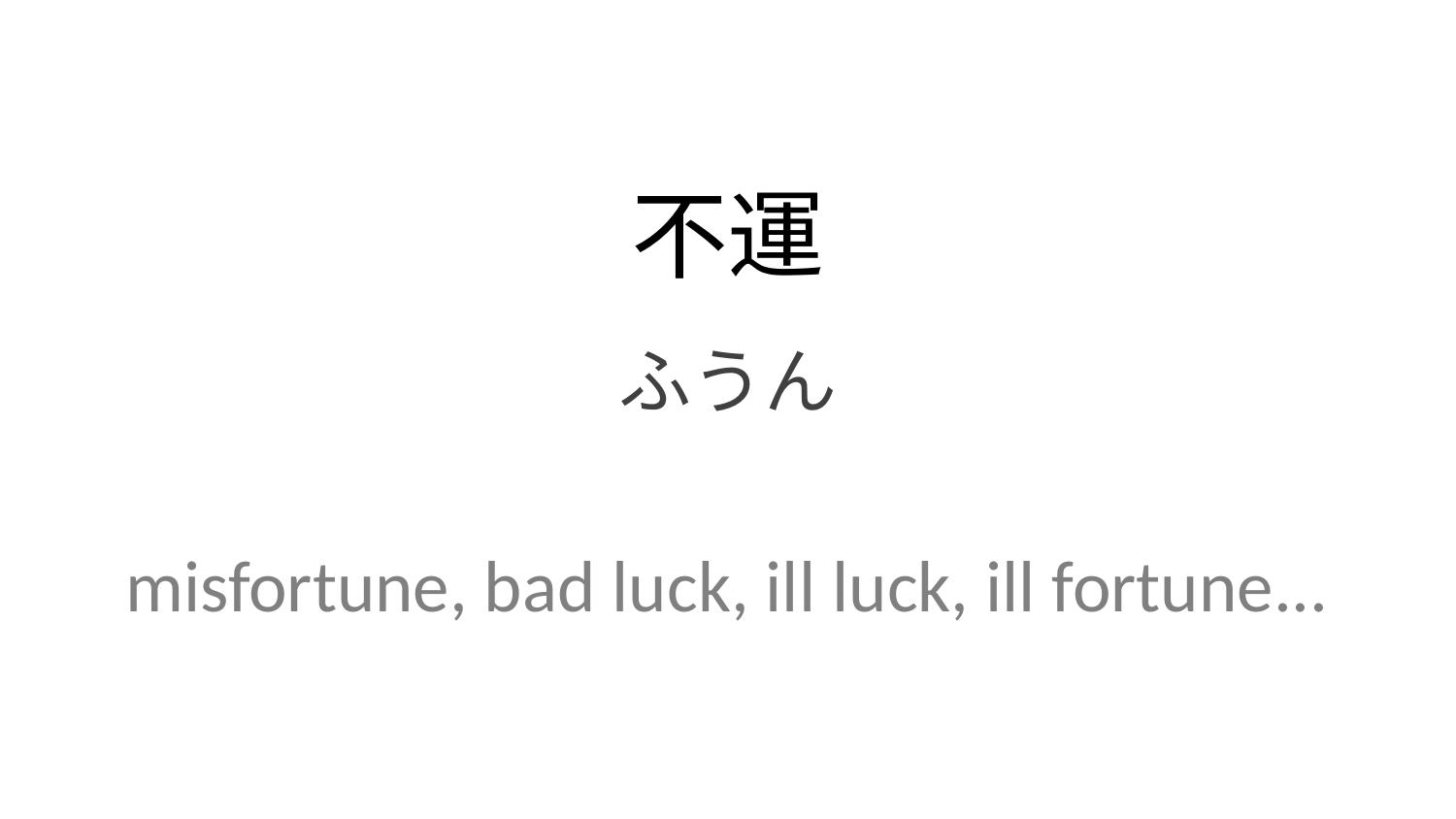

不運

ふうん
misfortune, bad luck, ill luck, ill fortune...